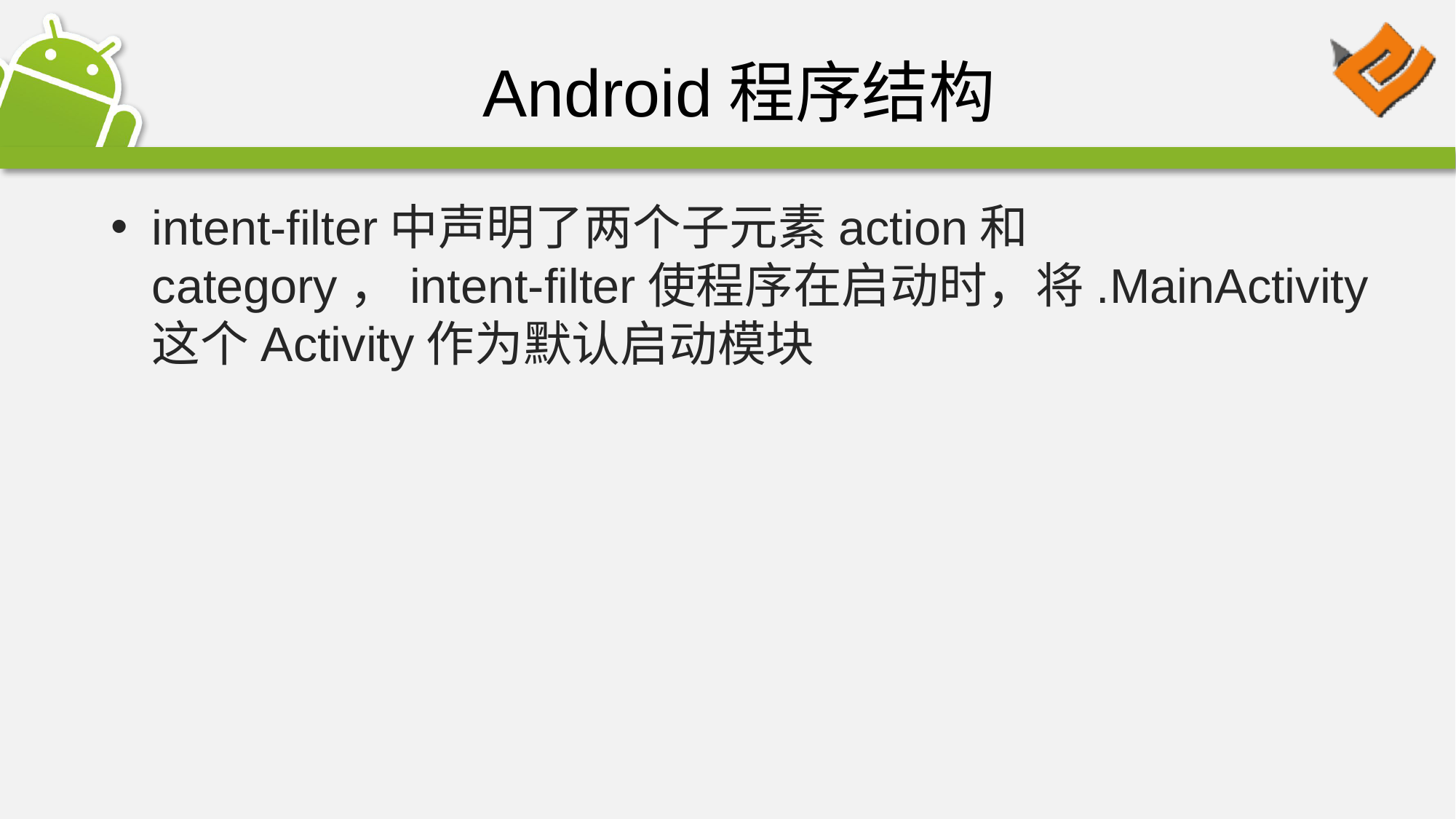

# Android程序结构
intent-filter中声明了两个子元素action和category，intent-filter使程序在启动时，将.MainActivity这个Activity作为默认启动模块